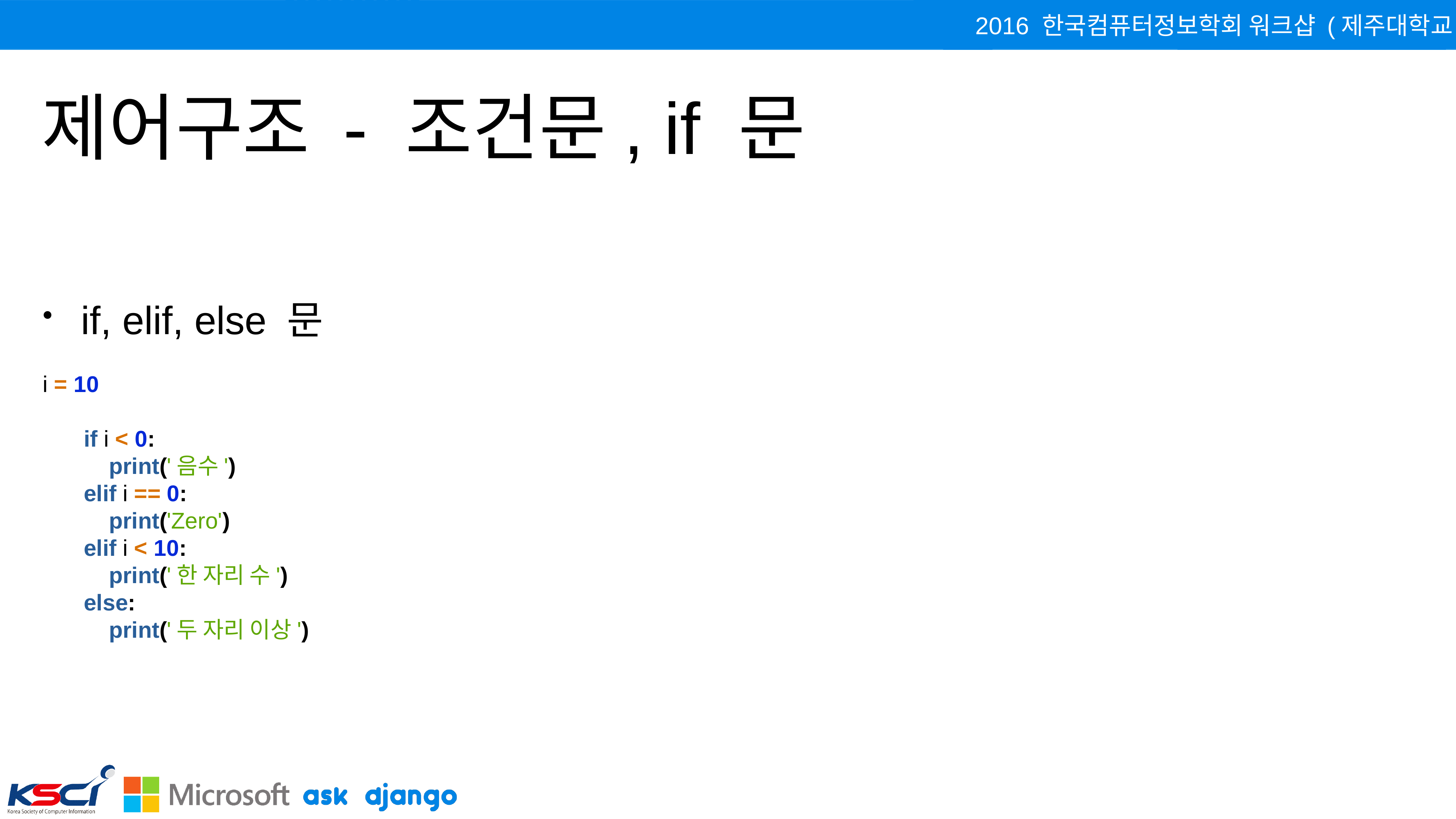

# 제어구조 - 조건문, if 문
if, elif, else 문
i = 10

if i < 0:
    print('음수')
elif i == 0:
    print('Zero')
elif i < 10:
    print('한 자리 수')
else:
    print('두 자리 이상')